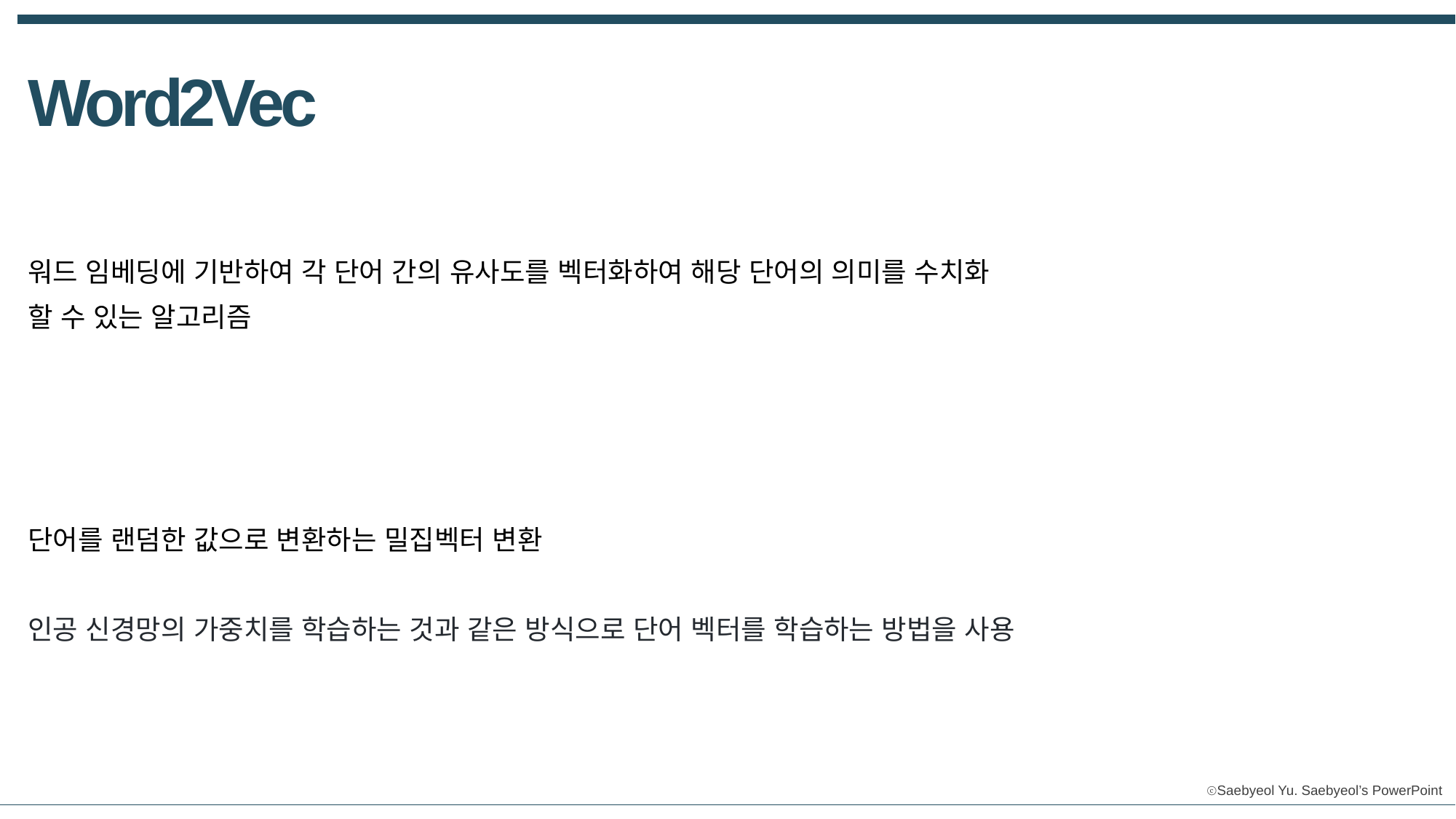

Word2Vec
1, 내용을 입력하세요
워드 임베딩에 기반하여 각 단어 간의 유사도를 벡터화하여 해당 단어의 의미를 수치화
할 수 있는 알고리즘

단어를 랜덤한 값으로 변환하는 밀집벡터 변환

인공 신경망의 가중치를 학습하는 것과 같은 방식으로 단어 벡터를 학습하는 방법을 사용
2, 내용을 입력하세요
3, 내용을 입력하세요